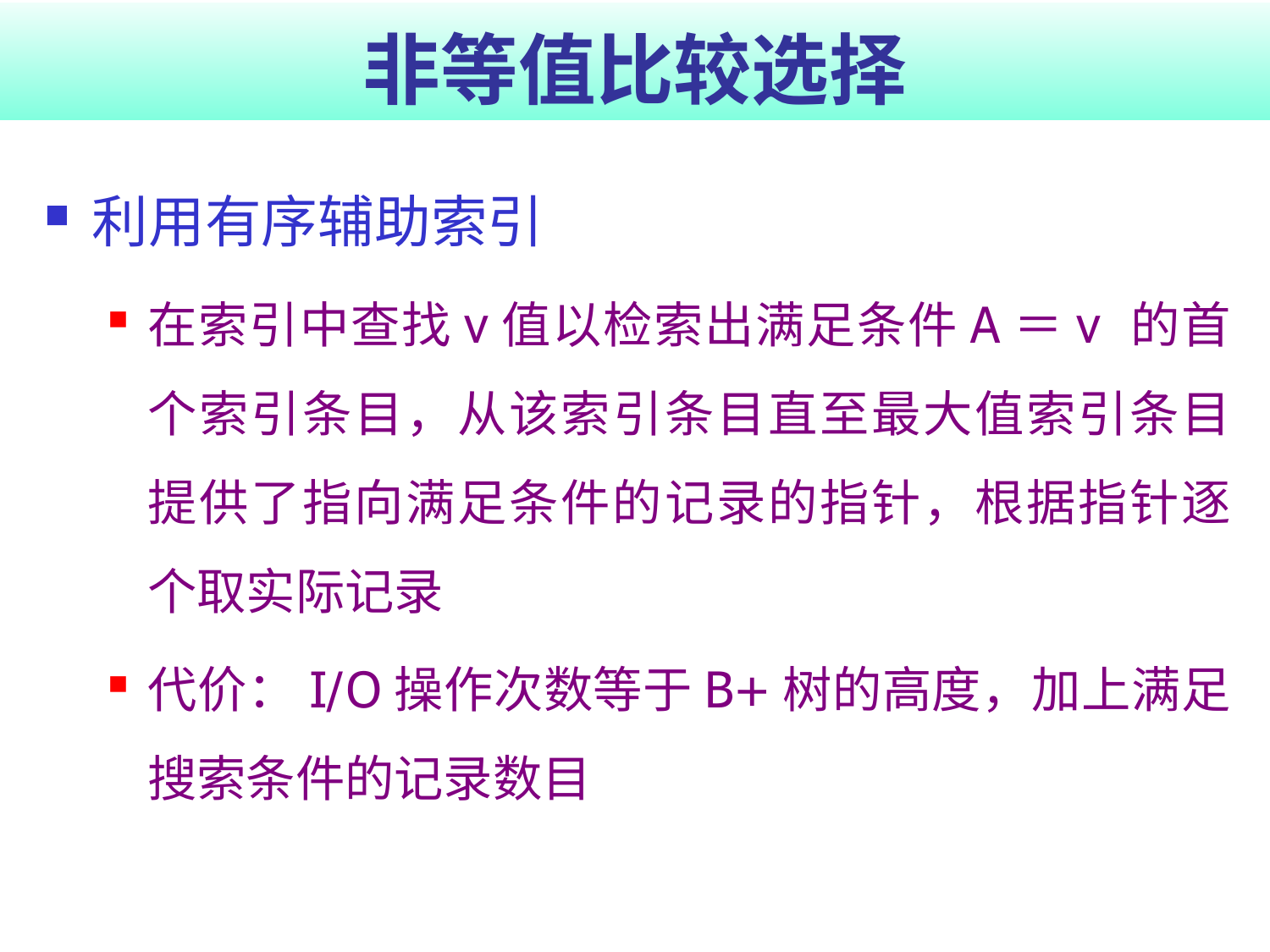

# 非等值比较选择
利用有序辅助索引
在索引中查找v值以检索出满足条件A＝v 的首个索引条目，从该索引条目直至最大值索引条目提供了指向满足条件的记录的指针，根据指针逐个取实际记录
代价：I/O操作次数等于B+树的高度，加上满足搜索条件的记录数目